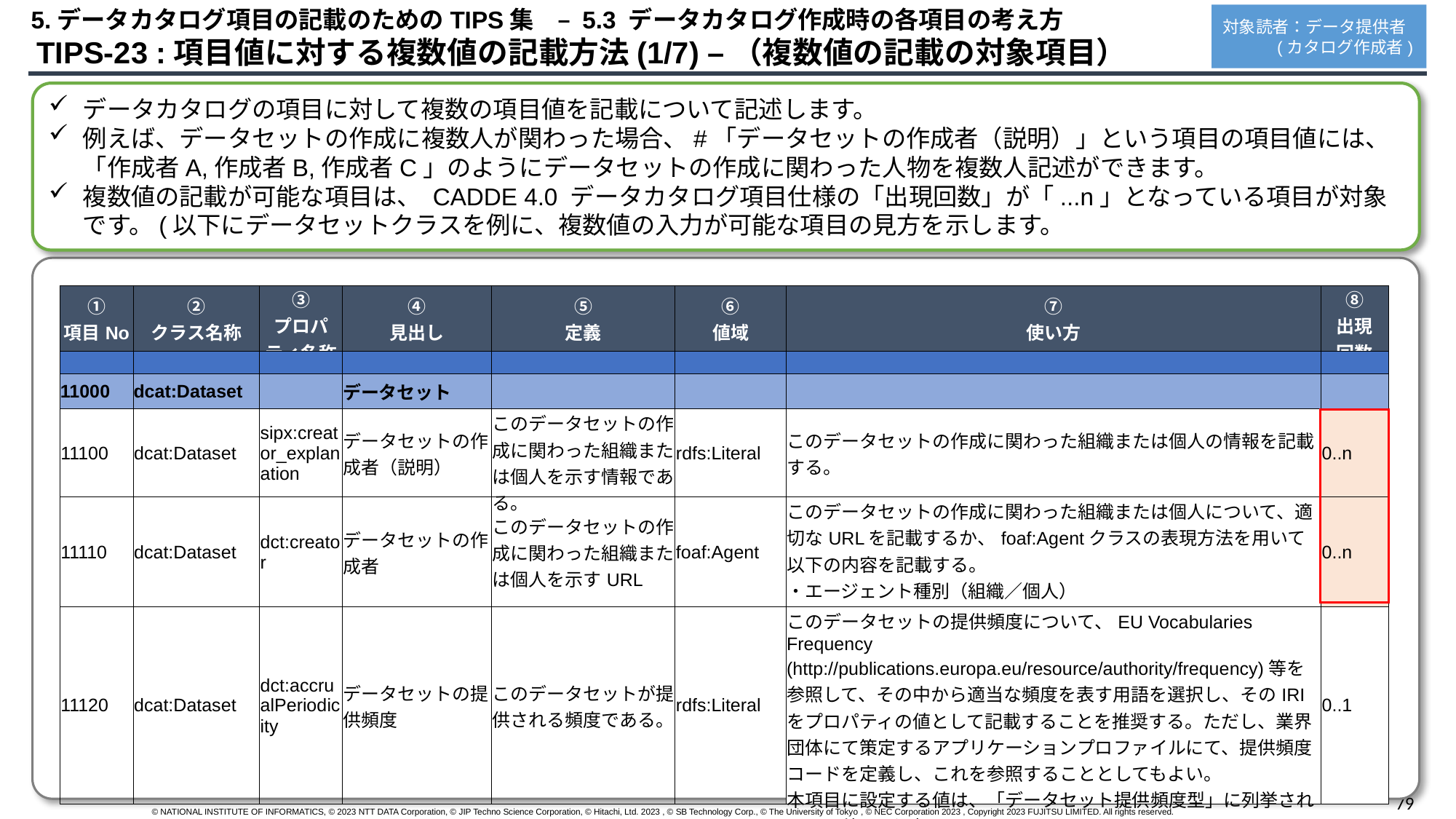

5.データカタログ項目の記載のためのTIPS集　– 5.3 データカタログ作成時の各項目の考え方
対象読者：データ提供者
           (カタログ作成者)
 TIPS-23 :項目値に対する複数値の記載方法(1/7) –（複数値の記載の対象項目）
データカタログの項目に対して複数の項目値を記載について記述します。
例えば、データセットの作成に複数人が関わった場合、#「データセットの作成者（説明）」という項目の項目値には、「作成者A,作成者B,作成者C」のようにデータセットの作成に関わった人物を複数人記述ができます。
複数値の記載が可能な項目は、 CADDE 4.0 データカタログ項目仕様の「出現回数」が「...n」となっている項目が対象です。(以下にデータセットクラスを例に、複数値の入力が可能な項目の見方を示します。

| ① 項目No | ② クラス名称 | ③ プロパティ名称 | ④ 見出し | ⑤ 定義 | ⑥ 値域 | ⑦ 使い方 | ⑧ 出現 回数 |
| --- | --- | --- | --- | --- | --- | --- | --- |
|  |  |  |  |  |  |  |  |
| 11000 | dcat:Dataset |  | データセット |  |  |  |  |
| 11100 | dcat:Dataset | sipx:creator\_explanation | データセットの作成者（説明） | このデータセットの作成に関わった組織または個人を示す情報である。 | rdfs:Literal | このデータセットの作成に関わった組織または個人の情報を記載する。 | 0..n |
| 11110 | dcat:Dataset | dct:creator | データセットの作成者 | このデータセットの作成に関わった組織または個人を示すURL | foaf:Agent | このデータセットの作成に関わった組織または個人について、適切なURLを記載するか、foaf:Agentクラスの表現方法を用いて以下の内容を記載する。 ・エージェント種別（組織／個人） ・エージェント名称 | 0..n |
| 11120 | dcat:Dataset | dct:accrualPeriodicity | データセットの提供頻度 | このデータセットが提供される頻度である。 | rdfs:Literal | このデータセットの提供頻度について、EU Vocabularies Frequency (http://publications.europa.eu/resource/authority/frequency)等を参照して、その中から適当な頻度を表す用語を選択し、そのIRIをプロパティの値として記載することを推奨する。ただし、業界団体にて策定するアプリケーションプロファイルにて、提供頻度コードを定義し、これを参照することとしてもよい。 本項目に設定する値は、「データセット提供頻度型」に列挙されている値より選択する。 | 0..1 |